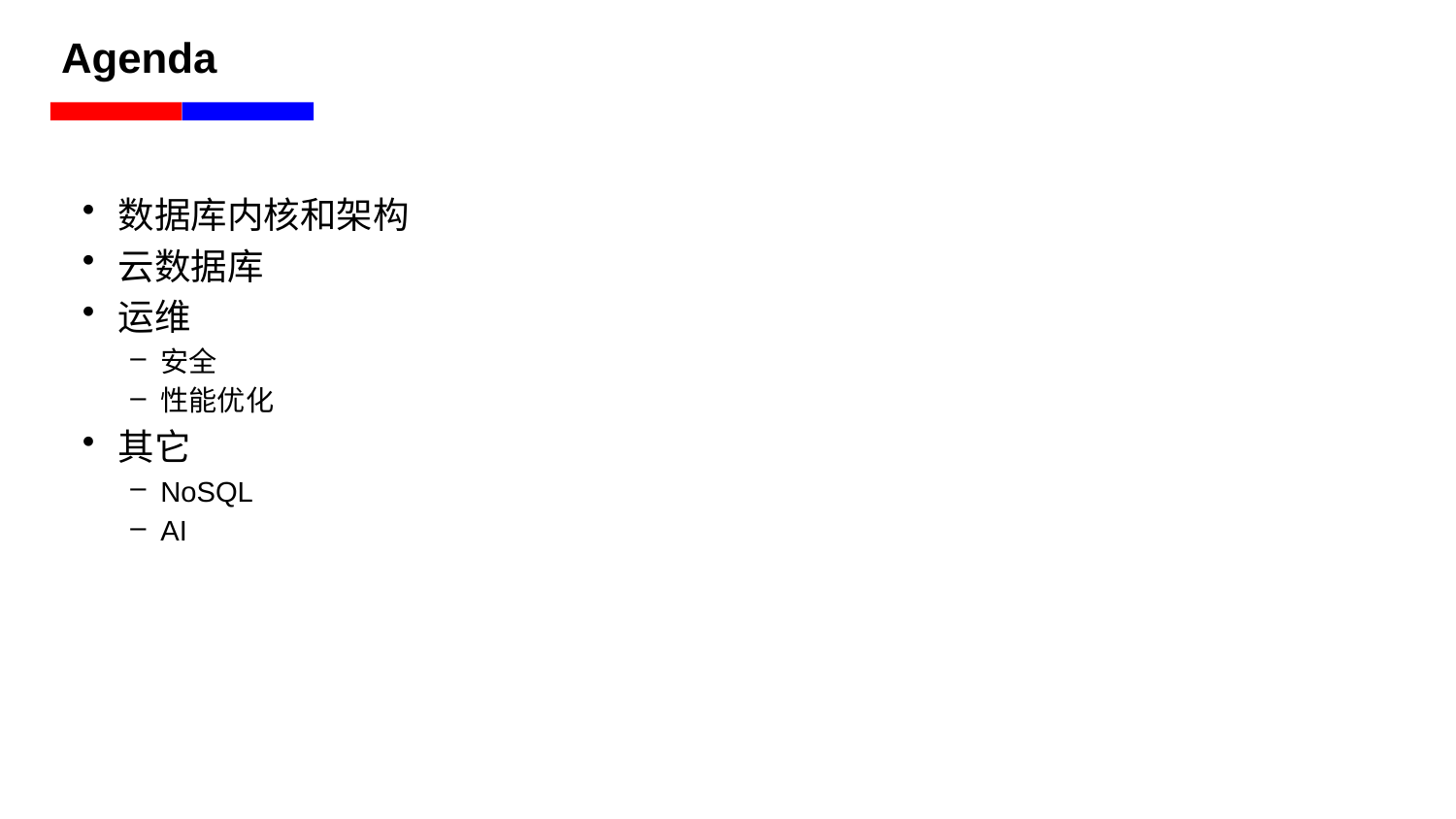

# Agenda
数据库内核和架构
云数据库
运维
安全
性能优化
其它
NoSQL
AI